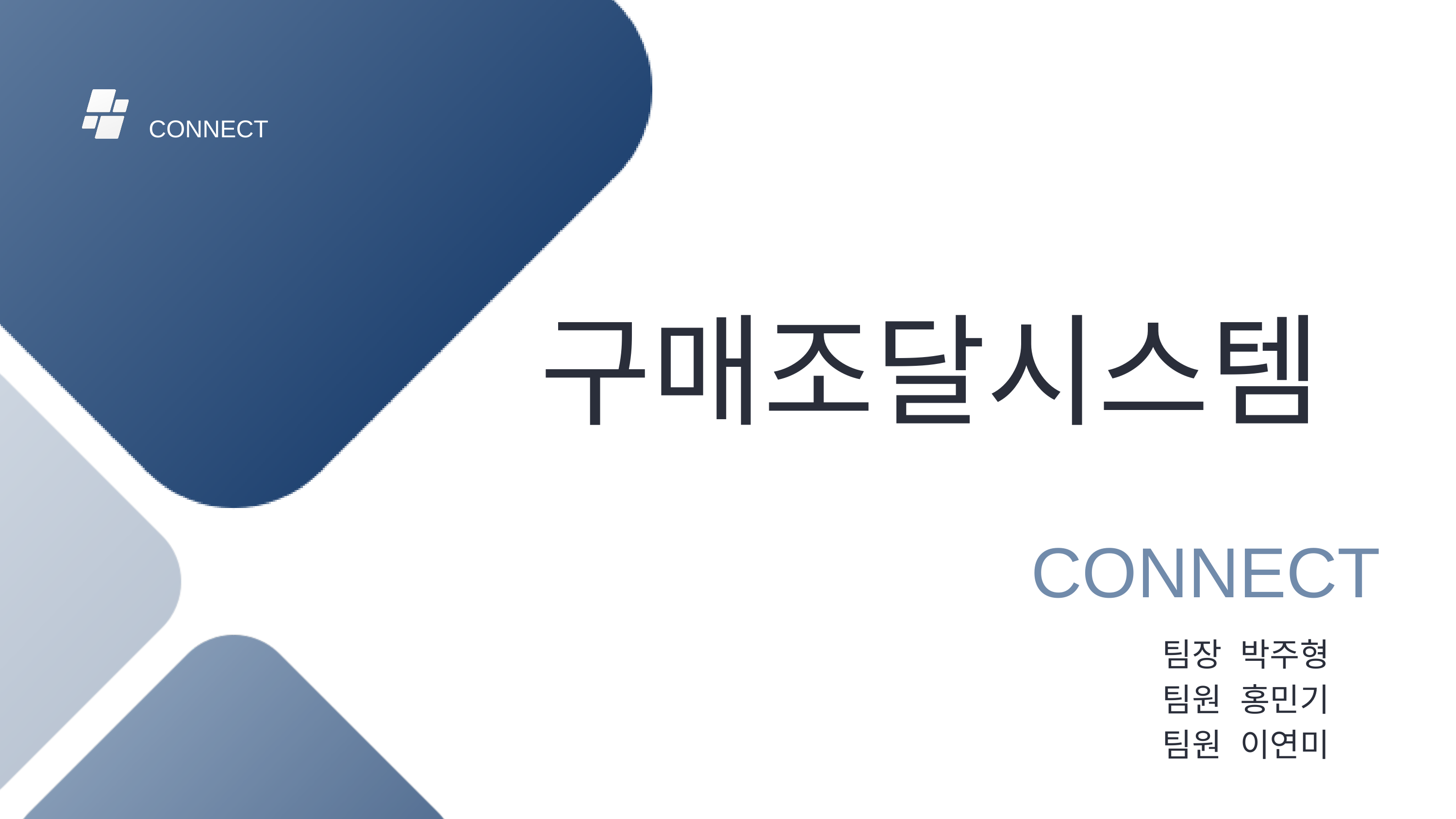

CONNECT
구매조달시스템

팀장  박주형
팀원  홍민기
팀원  이연미

CONNECT